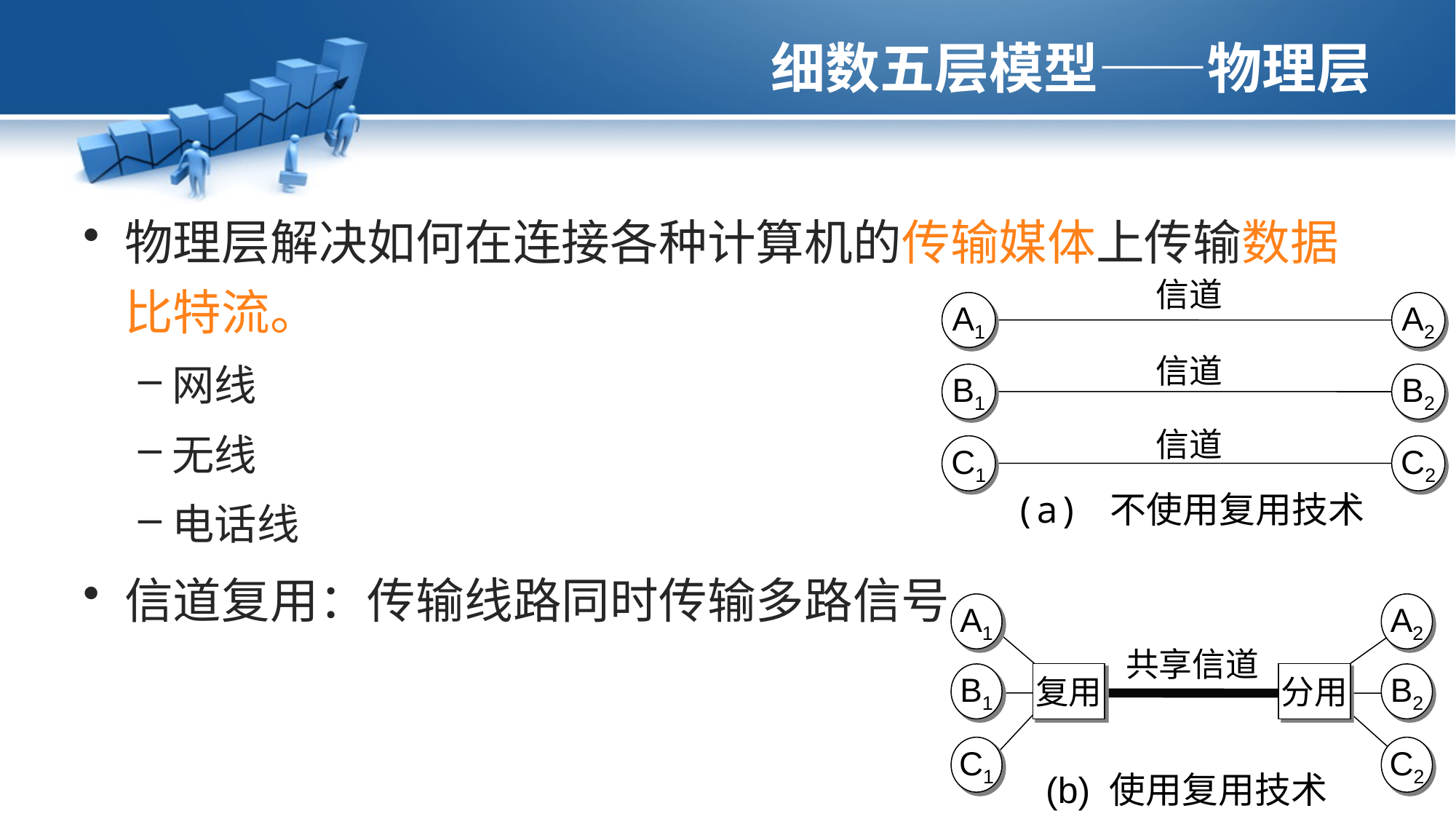

# 细数五层模型——物理层
物理层解决如何在连接各种计算机的传输媒体上传输数据比特流。
网线
无线
电话线
信道复用：传输线路同时传输多路信号。
信道
A1
A2

信道
B1
B2
信道
C1
C2
(a) 不使用复用技术
A1
A2

共享信道
复用
分用
B1
B2

C1
C2
(b) 使用复用技术